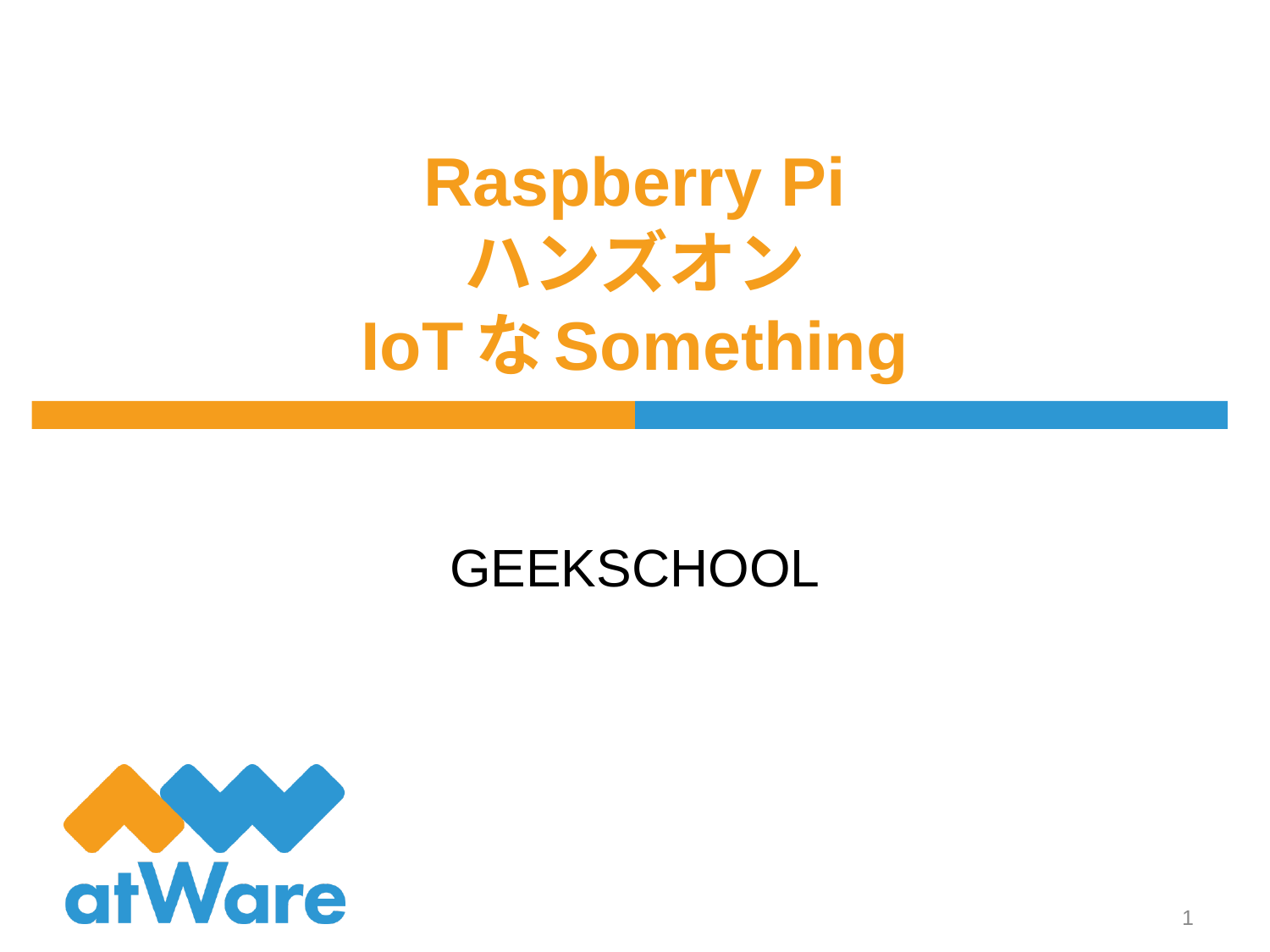

# Raspberry Pi ハンズオン IoTなSomething

GEEKSCHOOL

1